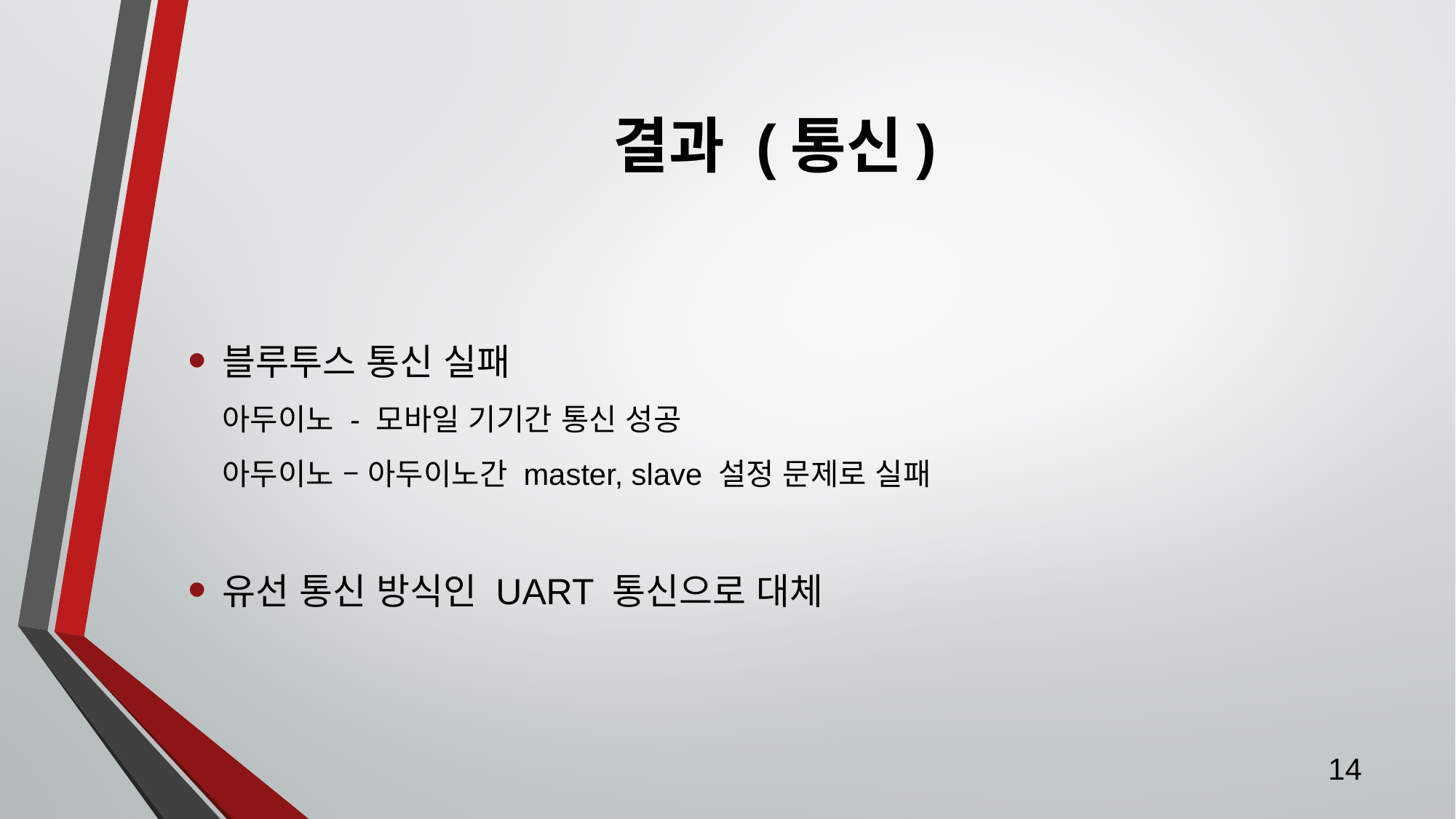

# 결과 (통신)
블루투스 통신 실패
아두이노 - 모바일 기기간 통신 성공
아두이노 – 아두이노간 master, slave 설정 문제로 실패

유선 통신 방식인 UART 통신으로 대체
14